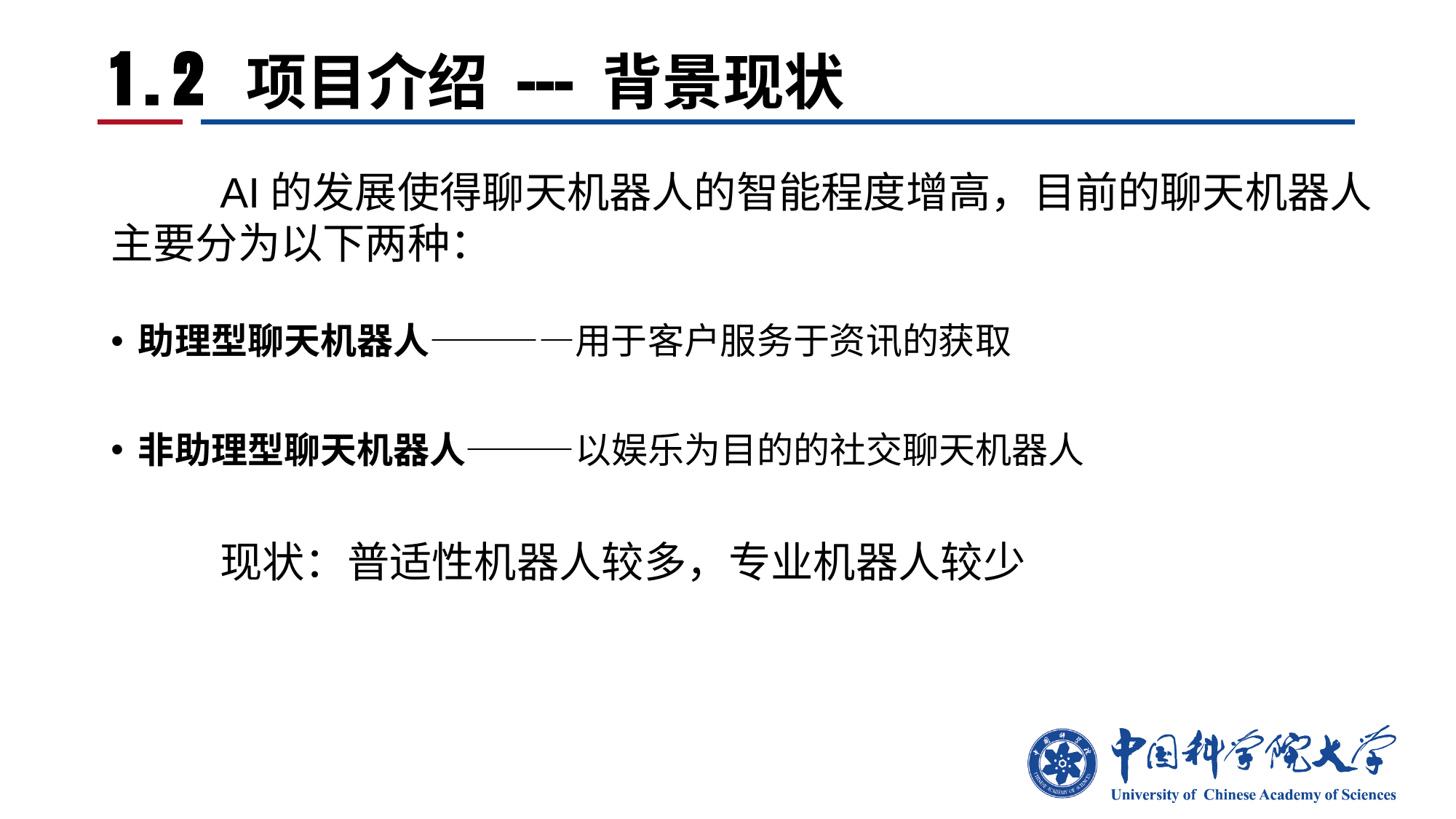

# 1 . 2  项目介绍 --- 背景现状
	AI的发展使得聊天机器人的智能程度增高，目前的聊天机器人主要分为以下两种：

助理型聊天机器人————用于客户服务于资讯的获取

非助理型聊天机器人———以娱乐为目的的社交聊天机器人

	现状：普适性机器人较多，专业机器人较少